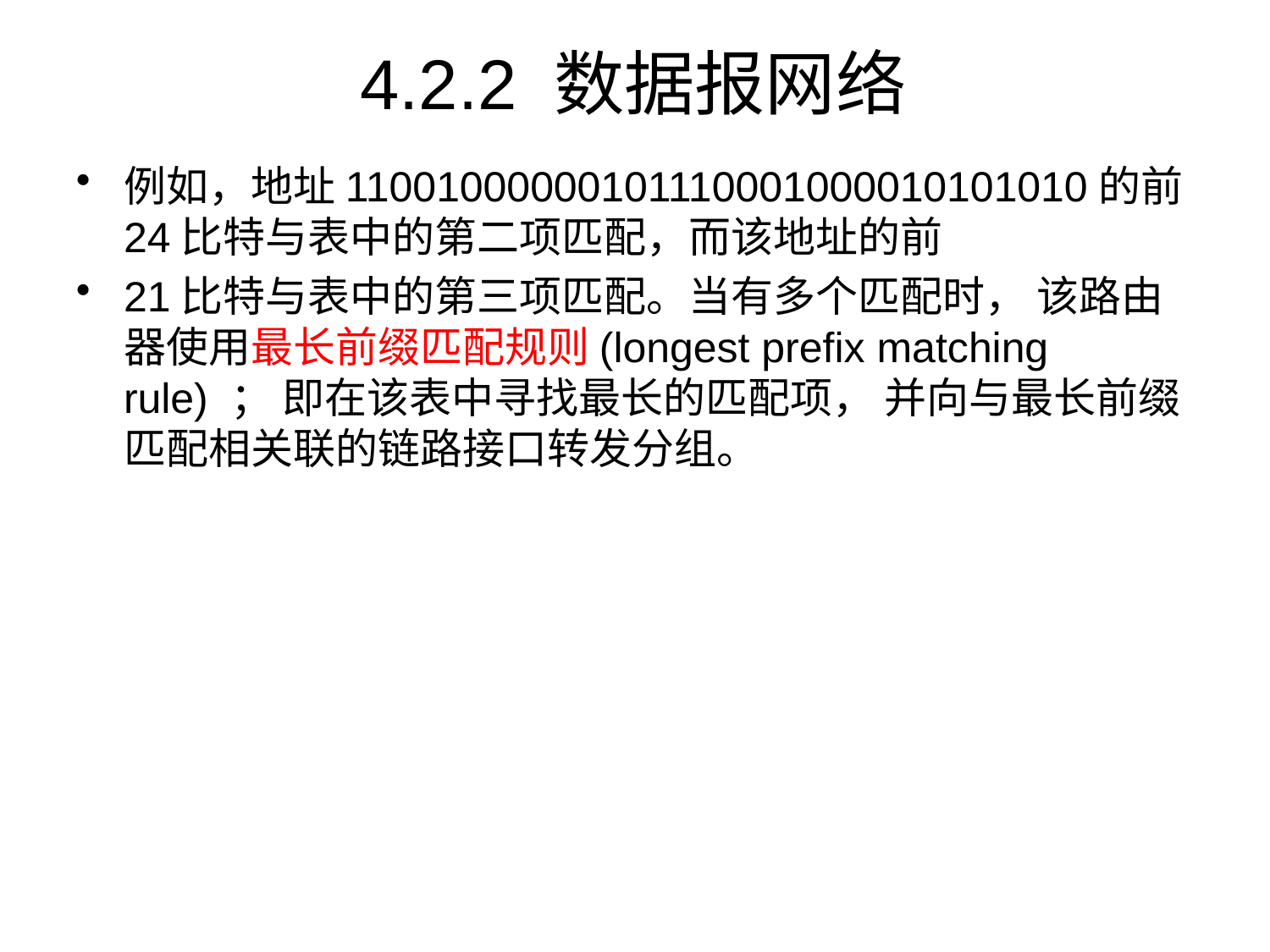

# 4.2.2 数据报网络
例如，地址11001000000101110001000010101010的前24比特与表中的第二项匹配，而该地址的前
21比特与表中的第三项匹配。当有多个匹配时， 该路由器使用最长前缀匹配规则(longest prefix matching rule) ； 即在该表中寻找最长的匹配项， 并向与最长前缀匹配相关联的链路接口转发分组。